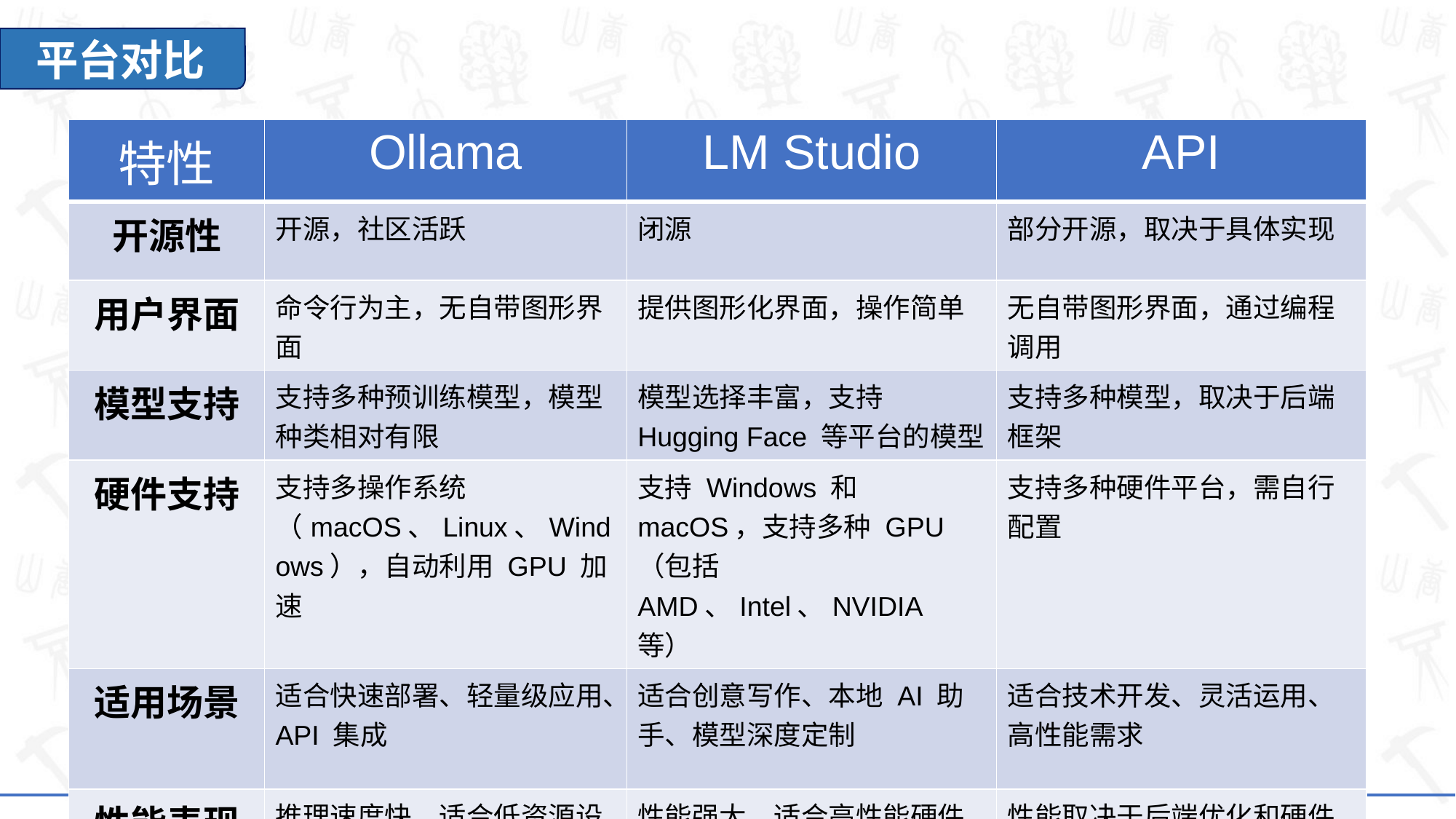

平台对比
| 特性 | Ollama | LM Studio | API |
| --- | --- | --- | --- |
| 开源性 | 开源，社区活跃 | 闭源 | 部分开源，取决于具体实现 |
| 用户界面 | 命令行为主，无自带图形界面 | 提供图形化界面，操作简单 | 无自带图形界面，通过编程调用 |
| 模型支持 | 支持多种预训练模型，模型种类相对有限 | 模型选择丰富，支持 Hugging Face 等平台的模型 | 支持多种模型，取决于后端框架 |
| 硬件支持 | 支持多操作系统（macOS、Linux、Windows），自动利用 GPU 加速 | 支持 Windows 和 macOS，支持多种 GPU（包括 AMD、Intel、NVIDIA 等） | 支持多种硬件平台，需自行配置 |
| 适用场景 | 适合快速部署、轻量级应用、API 集成 | 适合创意写作、本地 AI 助手、模型深度定制 | 适合技术开发、灵活运用、高性能需求 |
| 性能表现 | 推理速度快，适合低资源设备 | 性能强大，适合高性能硬件 | 性能取决于后端优化和硬件配置 |